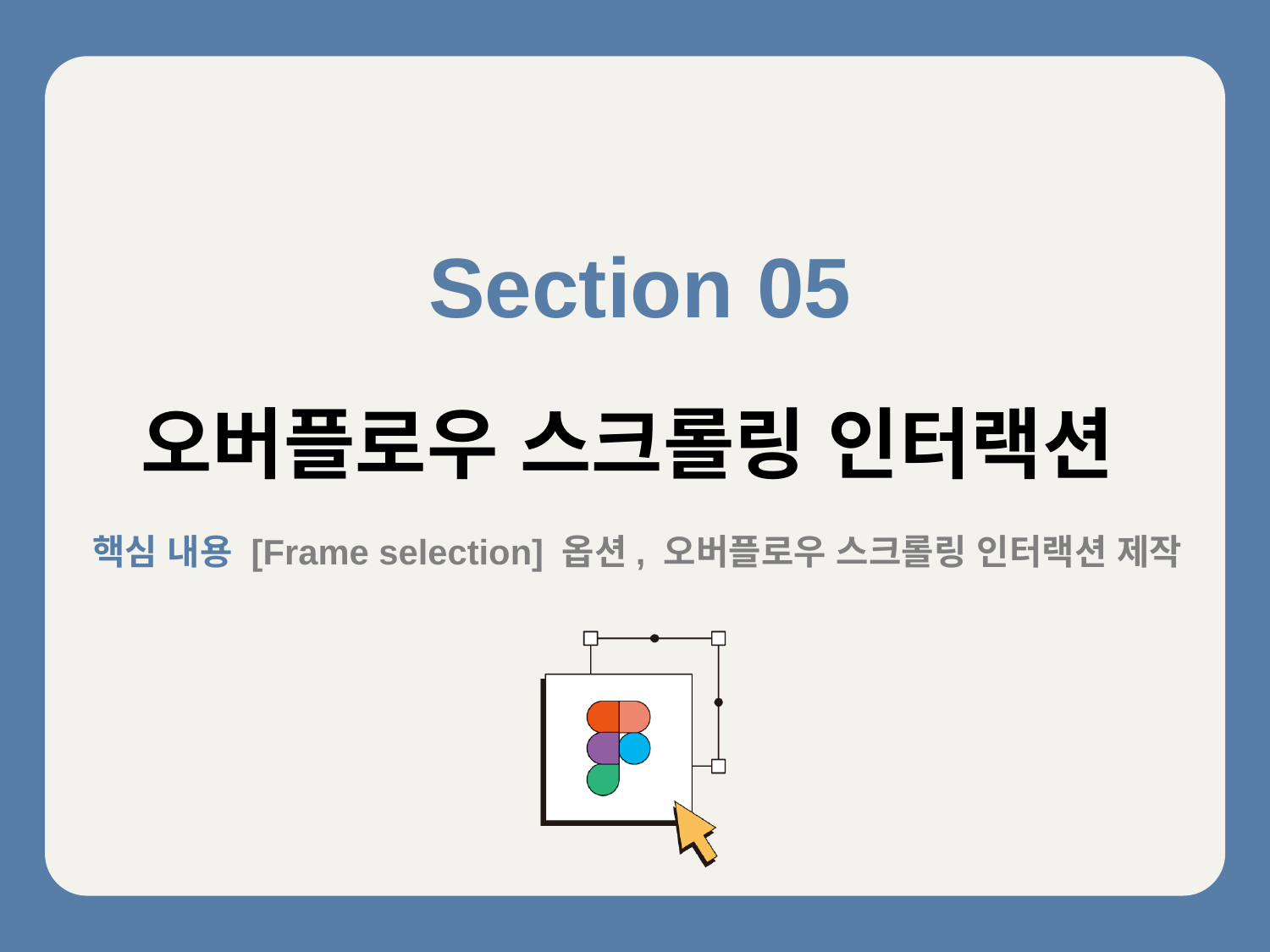

Section 05
오버플로우 스크롤링 인터랙션
핵심 내용 [Frame selection] 옵션, 오버플로우 스크롤링 인터랙션 제작